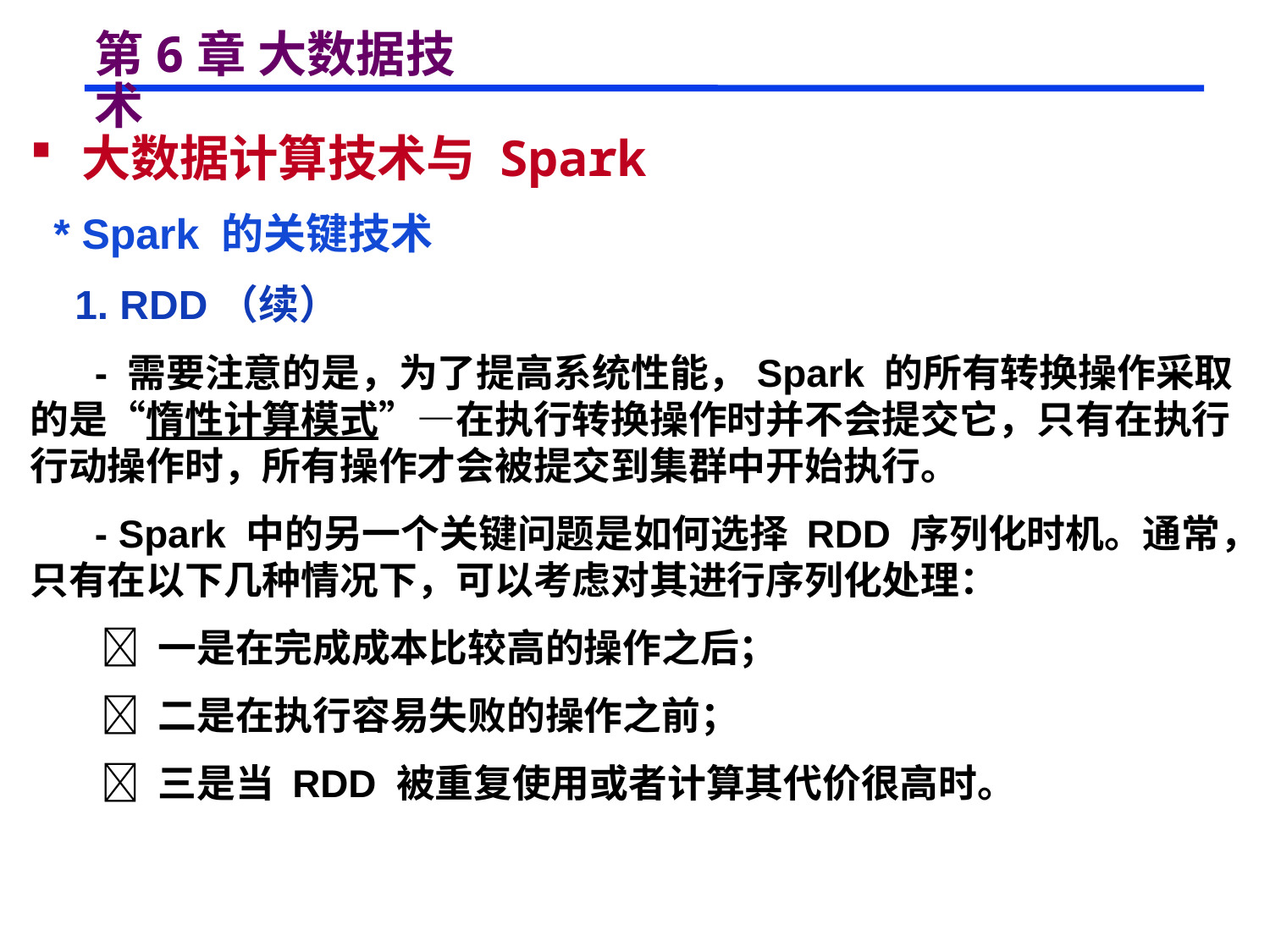

# 第6章 大数据技术
 大数据计算技术与 Spark
  * Spark 的关键技术
    1. RDD（续）
      - 需要注意的是，为了提高系统性能，Spark 的所有转换操作采取的是“惰性计算模式”—在执行转换操作时并不会提交它，只有在执行行动操作时，所有操作才会被提交到集群中开始执行。
      - Spark 中的另一个关键问题是如何选择 RDD 序列化时机。通常，只有在以下几种情况下，可以考虑对其进行序列化处理：
        • 一是在完成成本比较高的操作之后；
        • 二是在执行容易失败的操作之前；
        • 三是当 RDD 被重复使用或者计算其代价很高时。